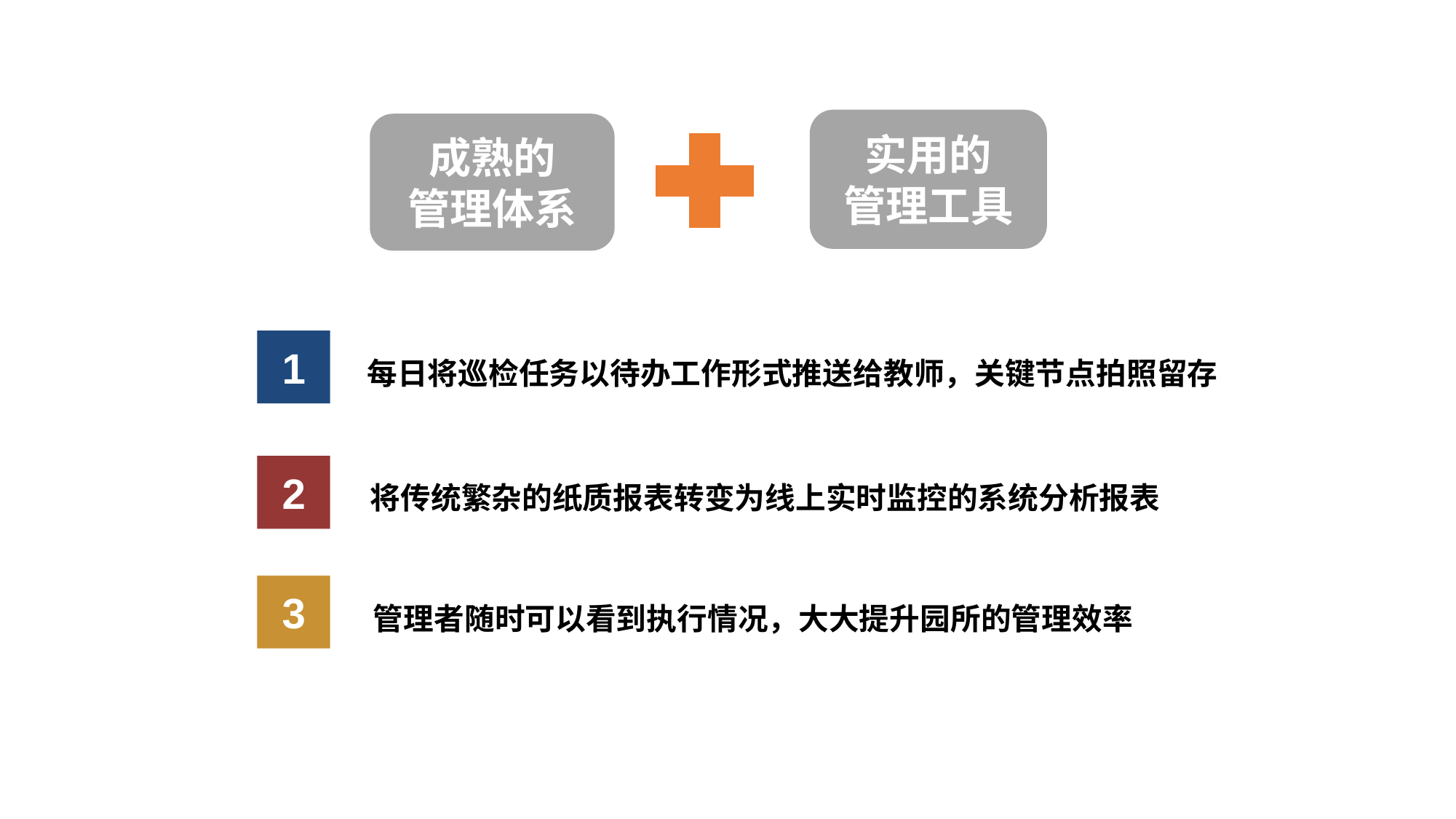

实用的
管理工具
成熟的
管理体系

1
每日将巡检任务以待办工作形式推送给教师，关键节点拍照留存
2
将传统繁杂的纸质报表转变为线上实时监控的系统分析报表

3
管理者随时可以看到执行情况，大大提升园所的管理效率